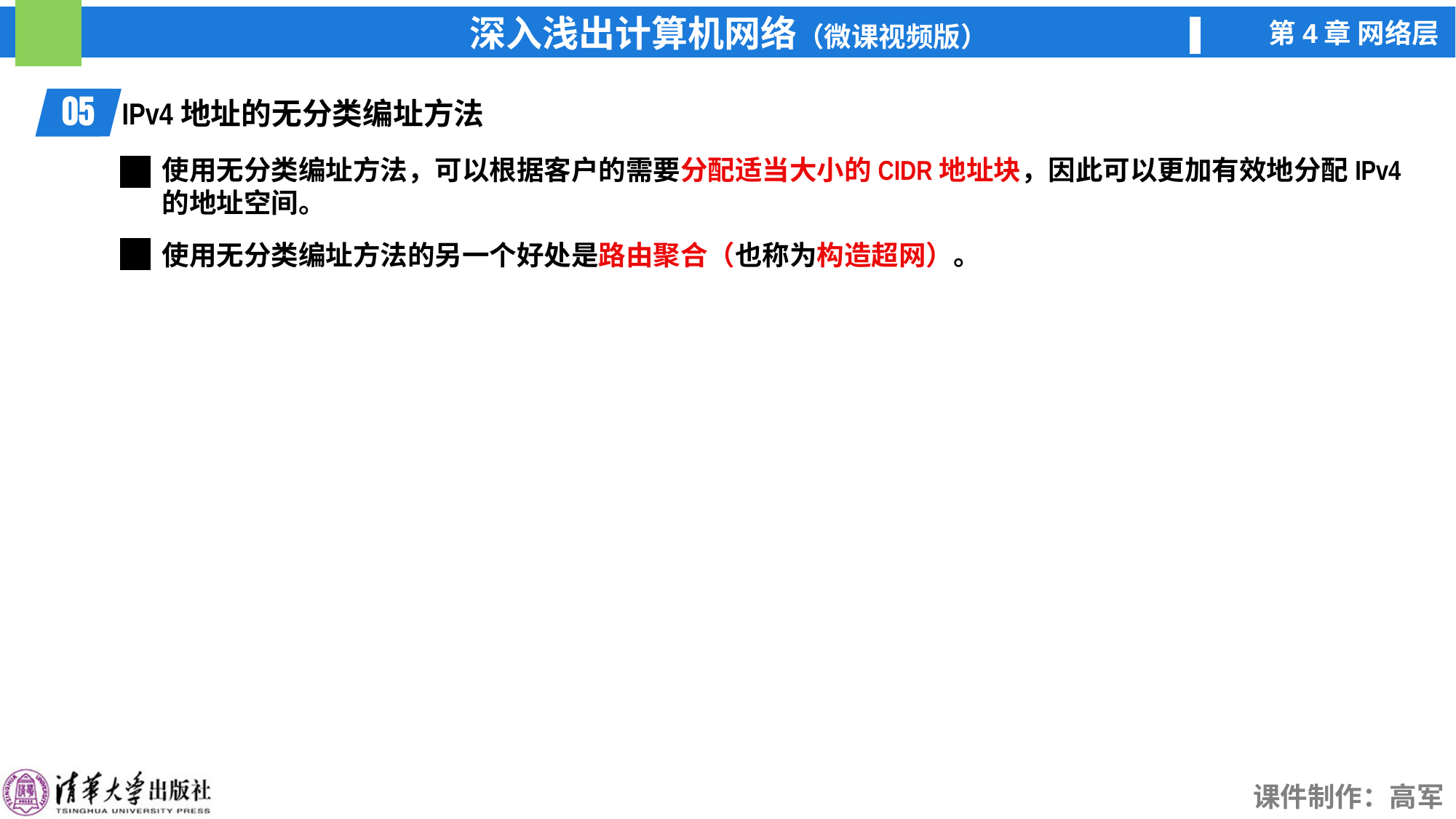

01
IPv4地址的无分类编址方法
05
使用无分类编址方法，可以根据客户的需要分配适当大小的CIDR地址块，因此可以更加有效地分配IPv4的地址空间。

使用无分类编址方法的另一个好处是路由聚合（也称为构造超网）。